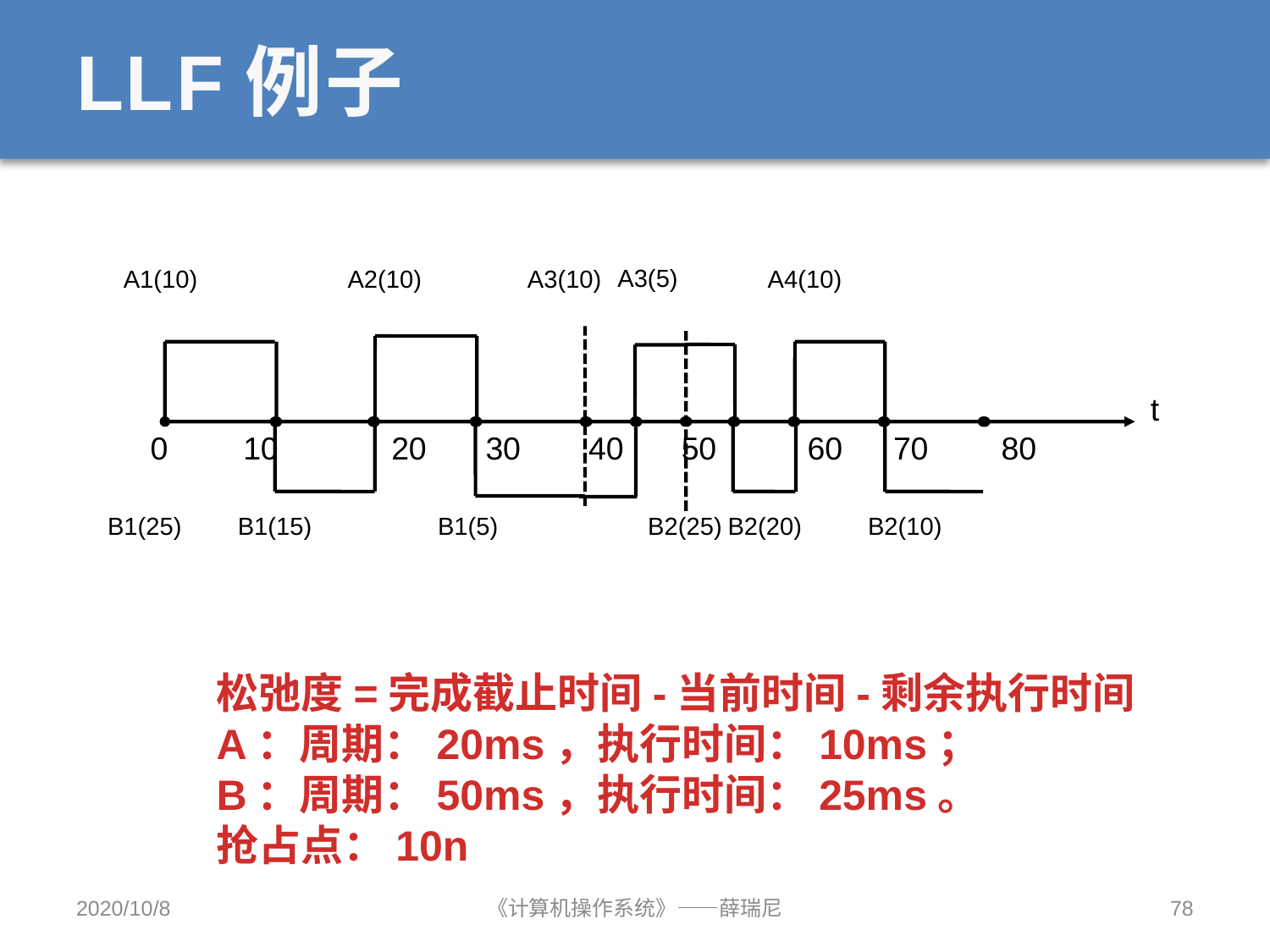

# LLF例子
A3(5)
A1(10)
A2(10)
A3(10)
A4(10)

t

0
10

20
30

40

50

60
70

80

B1(25)
B1(15)
B1(5)
B2(25)
B2(20)
B2(10)
松弛度=完成截止时间-当前时间-剩余执行时间
A：周期：20ms，执行时间：10ms；
B：周期：50ms，执行时间：25ms。
抢占点：10n
2020/10/8
《计算机操作系统》——薛瑞尼
78